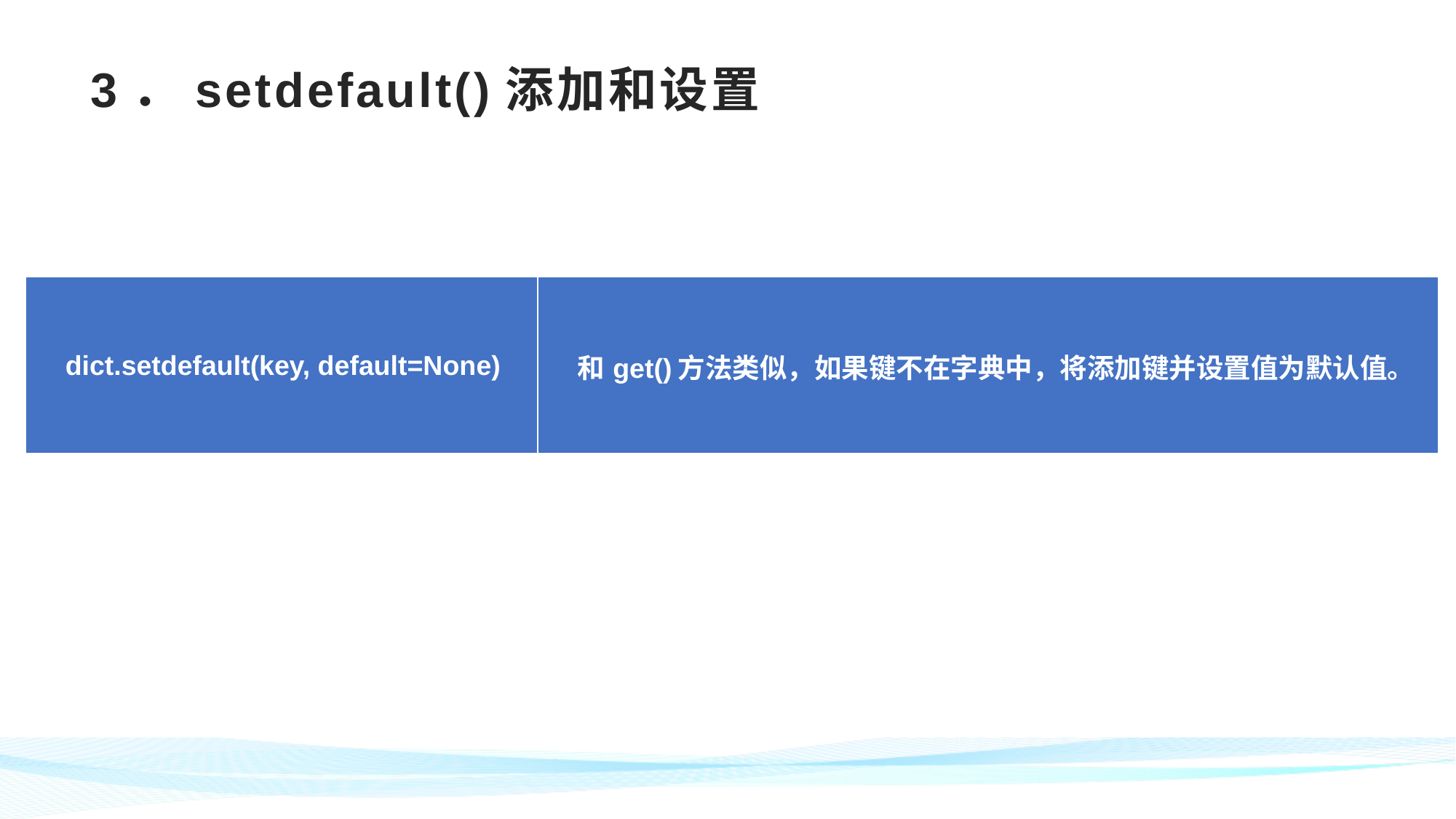

# 3．setdefault()添加和设置
| dict.setdefault(key, default=None) | 和get()方法类似，如果键不在字典中，将添加键并设置值为默认值。 |
| --- | --- |
34